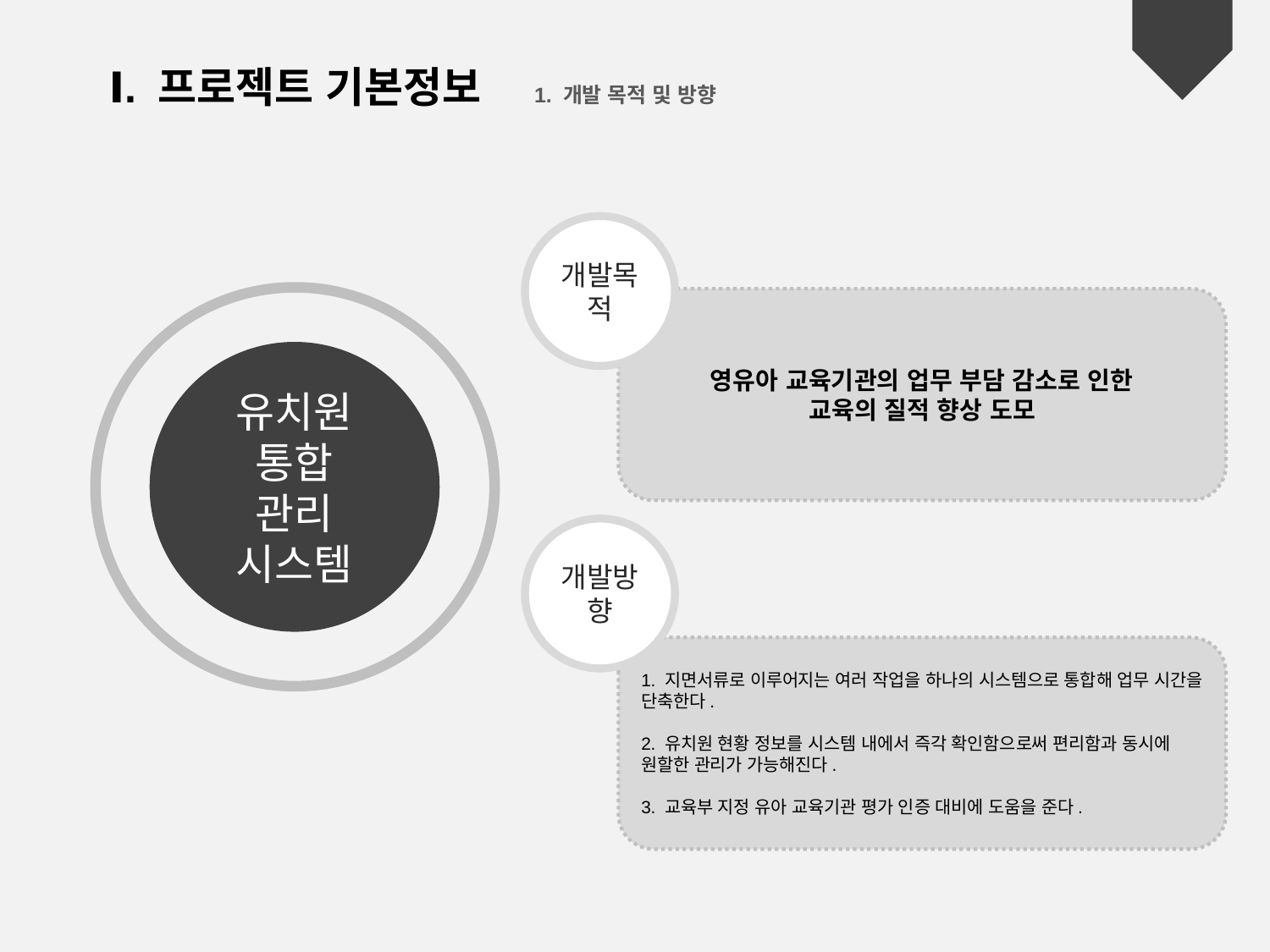

Ⅰ. 프로젝트 기본정보　1. 개발 목적 및 방향
개발목적

영유아 교육기관의 업무 부담 감소로 인한
교육의 질적 향상 도모
유치원 통합
관리
시스템
개발방향
1. 지면서류로 이루어지는 여러 작업을 하나의 시스템으로 통합해 업무 시간을 단축한다.

2. 유치원 현황 정보를 시스템 내에서 즉각 확인함으로써 편리함과 동시에 원할한 관리가 가능해진다.

3. 교육부 지정 유아 교육기관 평가 인증 대비에 도움을 준다.